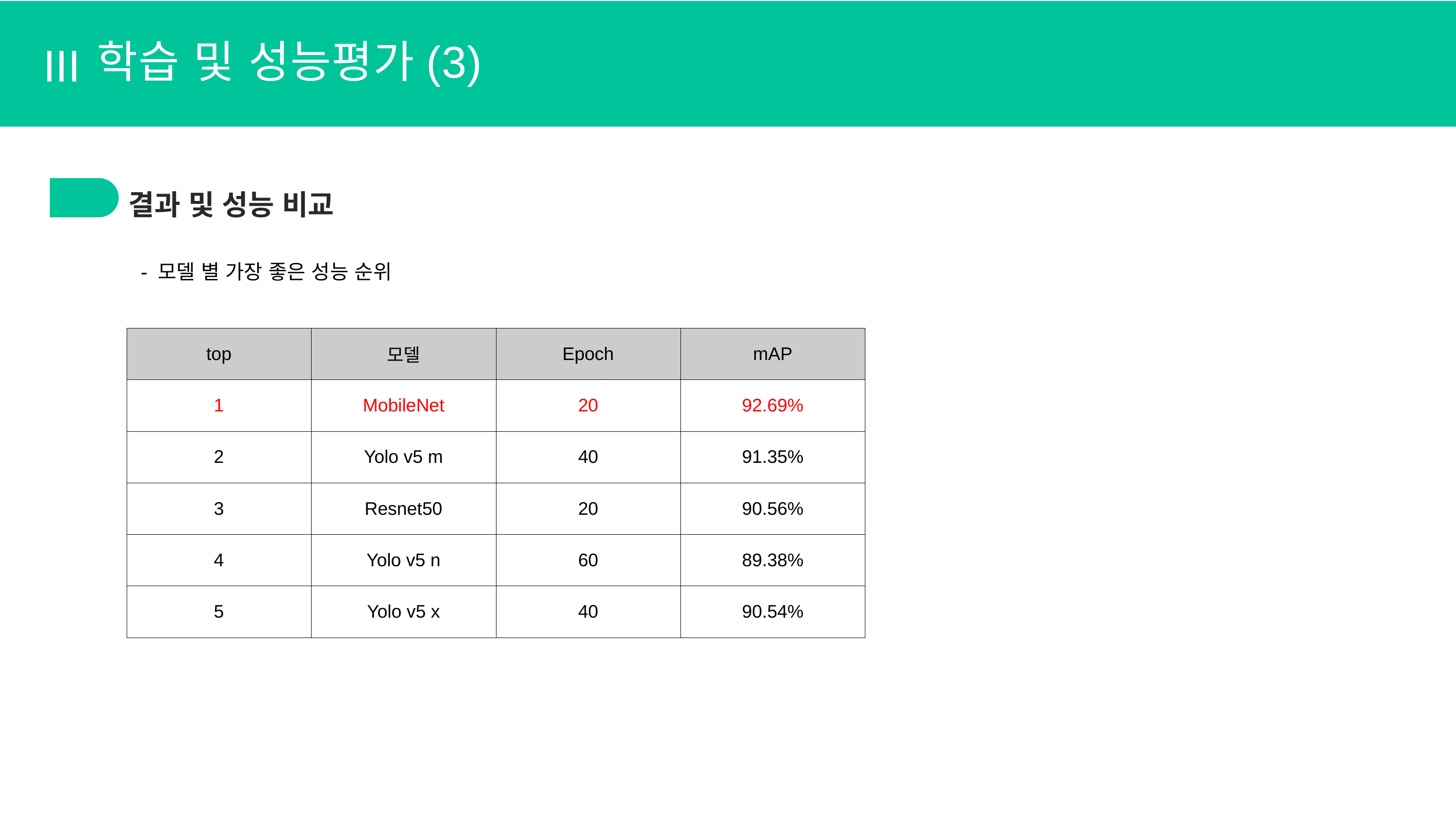

III
학습 및 성능평가(3)

결과 및 성능 비교
1.
3.
- 모델 별 가장 좋은 성능 순위
| top | 모델 | Epoch | mAP |
| --- | --- | --- | --- |
| 1 | MobileNet | 20 | 92.69% |
| 2 | Yolo v5 m | 40 | 91.35% |
| 3 | Resnet50 | 20 | 90.56% |
| 4 | Yolo v5 n | 60 | 89.38% |
| 5 | Yolo v5 x | 40 | 90.54% |